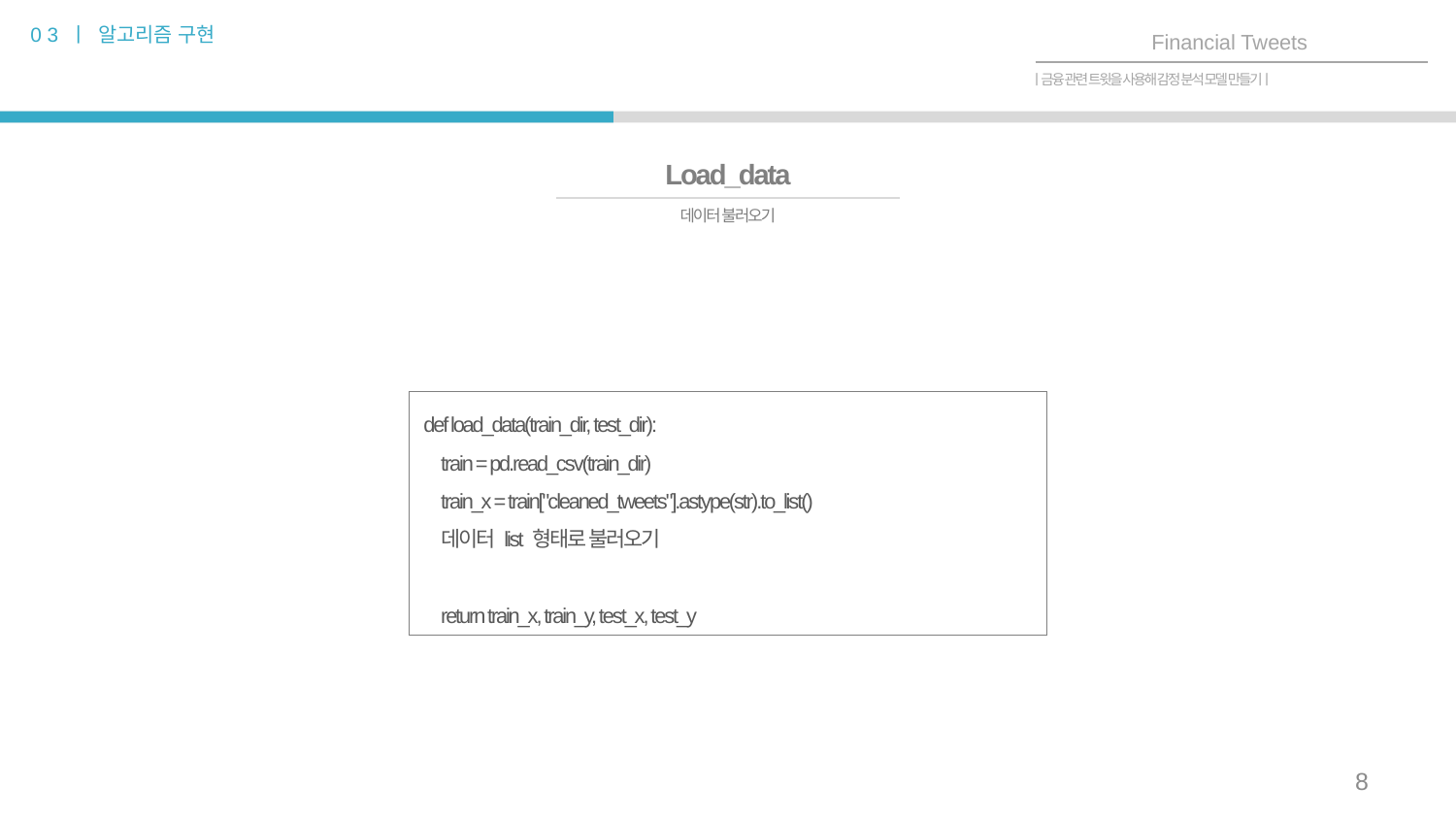

0 3 ㅣ  알고리즘 구현
Financial Tweets
ㅣ금융 관련 트윗을 사용해 감정 분석 모델 만들기ㅣ

Load_data
데이터 불러오기
def load_data(train_dir, test_dir):
    train = pd.read_csv(train_dir)
    train_x = train["cleaned_tweets"].astype(str).to_list()
    데이터 list 형태로 불러오기

    return train_x, train_y, test_x, test_y
8